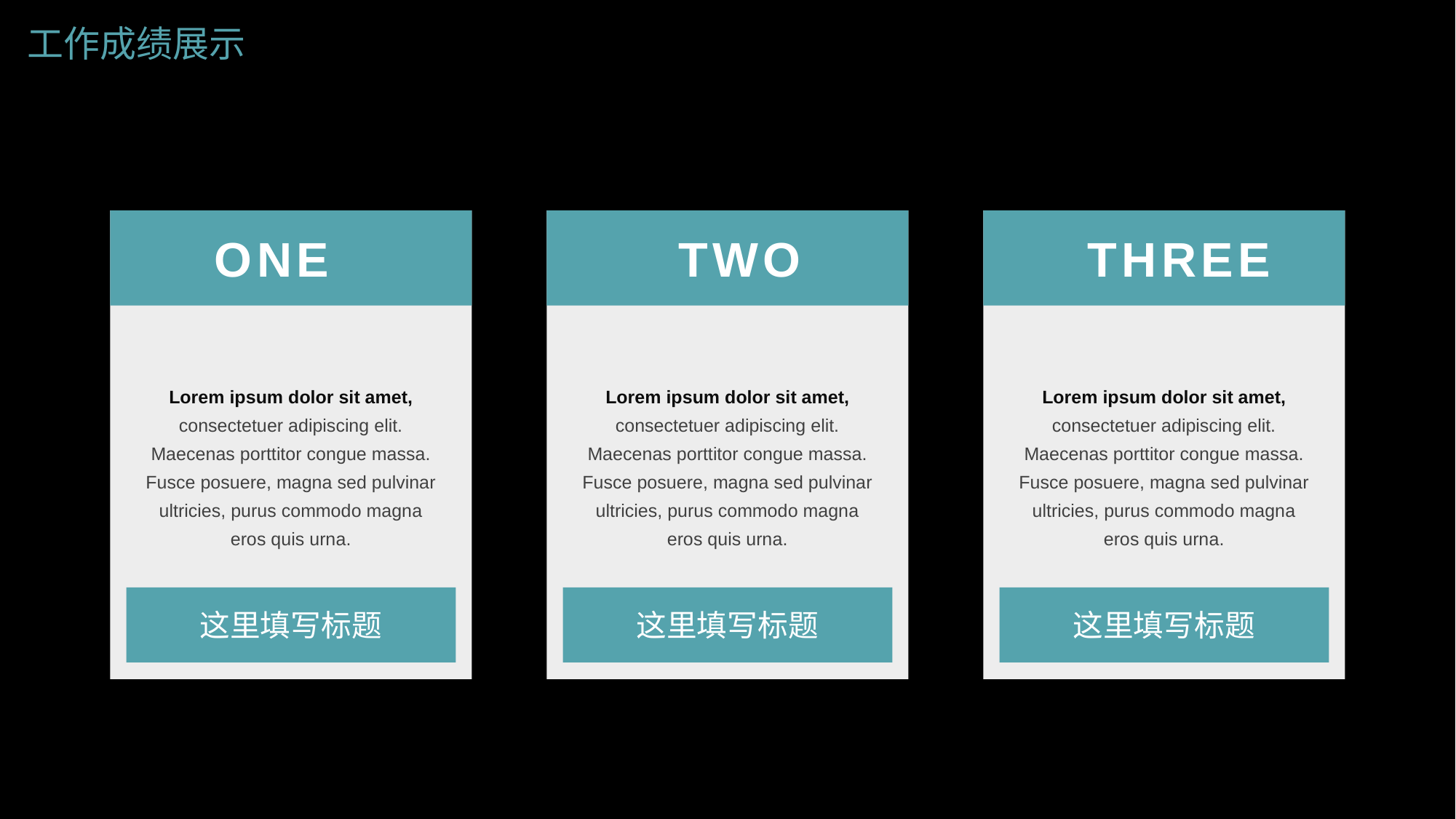

工作成绩展示

THREE
ONE
TWO
Lorem ipsum dolor sit amet, consectetuer adipiscing elit. Maecenas porttitor congue massa. Fusce posuere, magna sed pulvinar ultricies, purus commodo magna eros quis urna.
Lorem ipsum dolor sit amet, consectetuer adipiscing elit. Maecenas porttitor congue massa. Fusce posuere, magna sed pulvinar ultricies, purus commodo magna eros quis urna.
Lorem ipsum dolor sit amet, consectetuer adipiscing elit. Maecenas porttitor congue massa. Fusce posuere, magna sed pulvinar ultricies, purus commodo magna eros quis urna.

这里填写标题
这里填写标题
这里填写标题